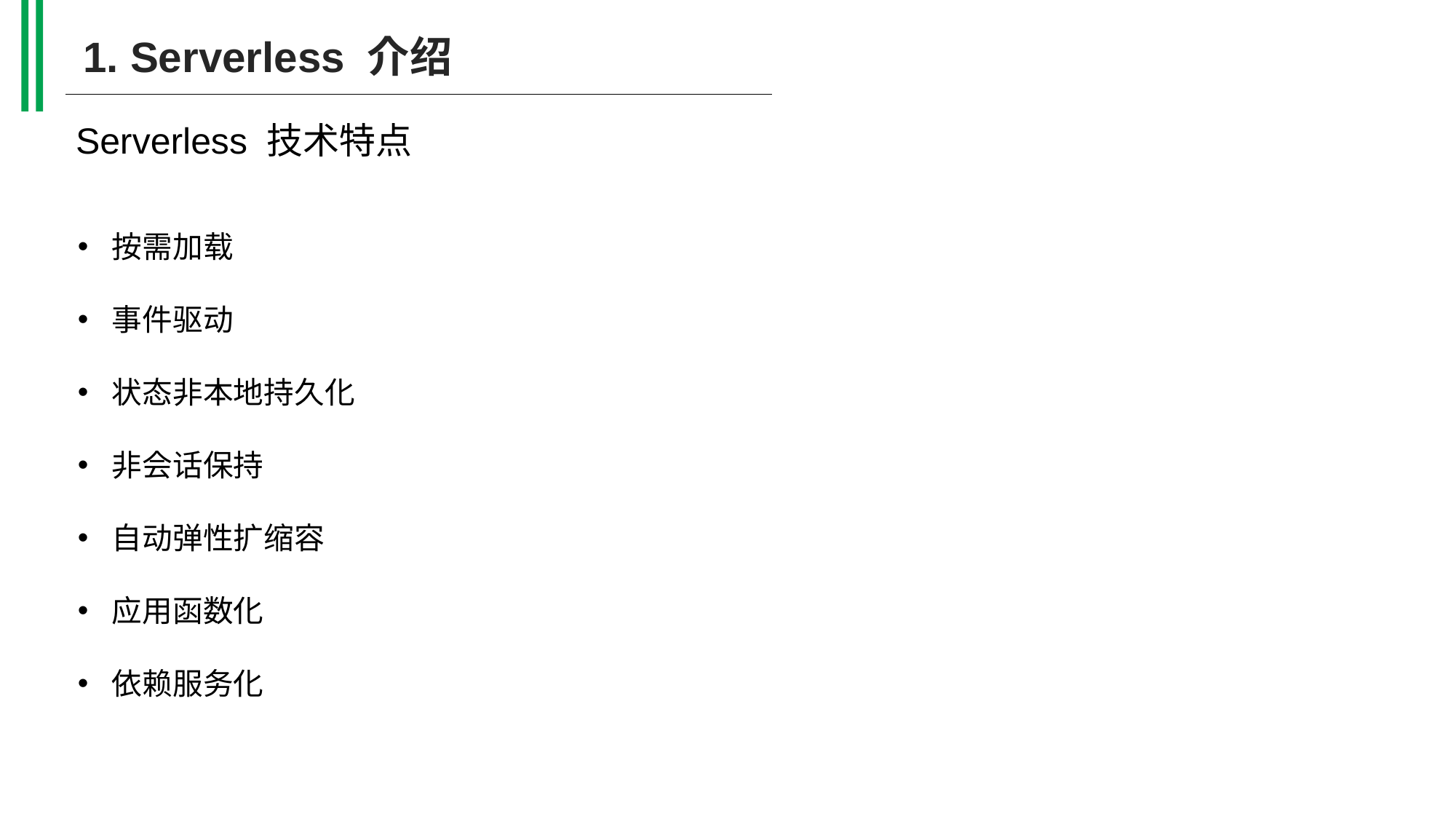

1. Serverless 介绍
Serverless 技术特点
按需加载
事件驱动
状态非本地持久化
非会话保持
自动弹性扩缩容
应用函数化
依赖服务化